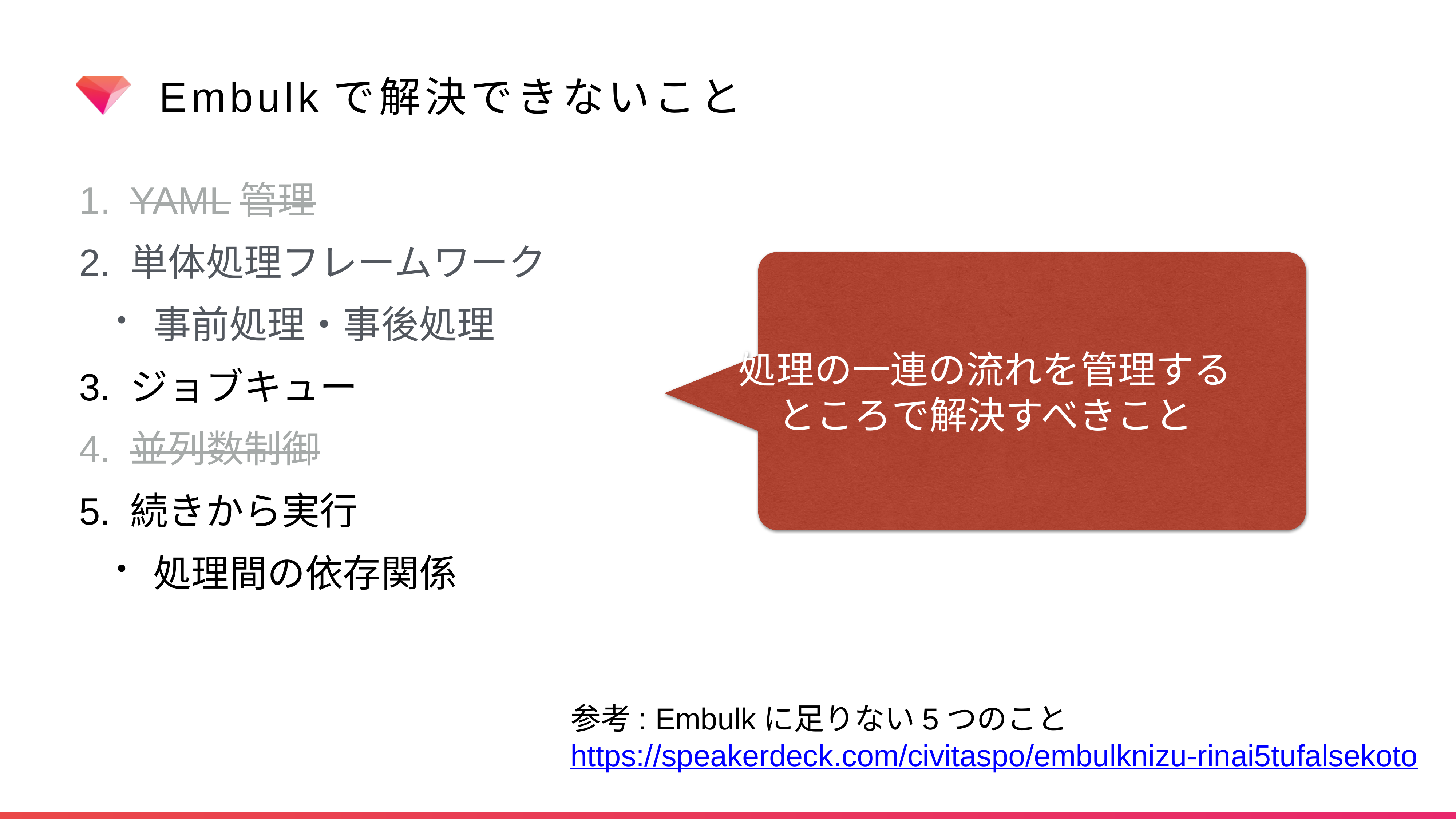

# Embulkで解決できないこと
YAML管理
単体処理フレームワーク
事前処理・事後処理
ジョブキュー
並列数制御
続きから実行
処理間の依存関係
処理の一連の流れを管理する
ところで解決すべきこと
参考: Embulkに足りない5つのこと
https://speakerdeck.com/civitaspo/embulknizu-rinai5tufalsekoto
42